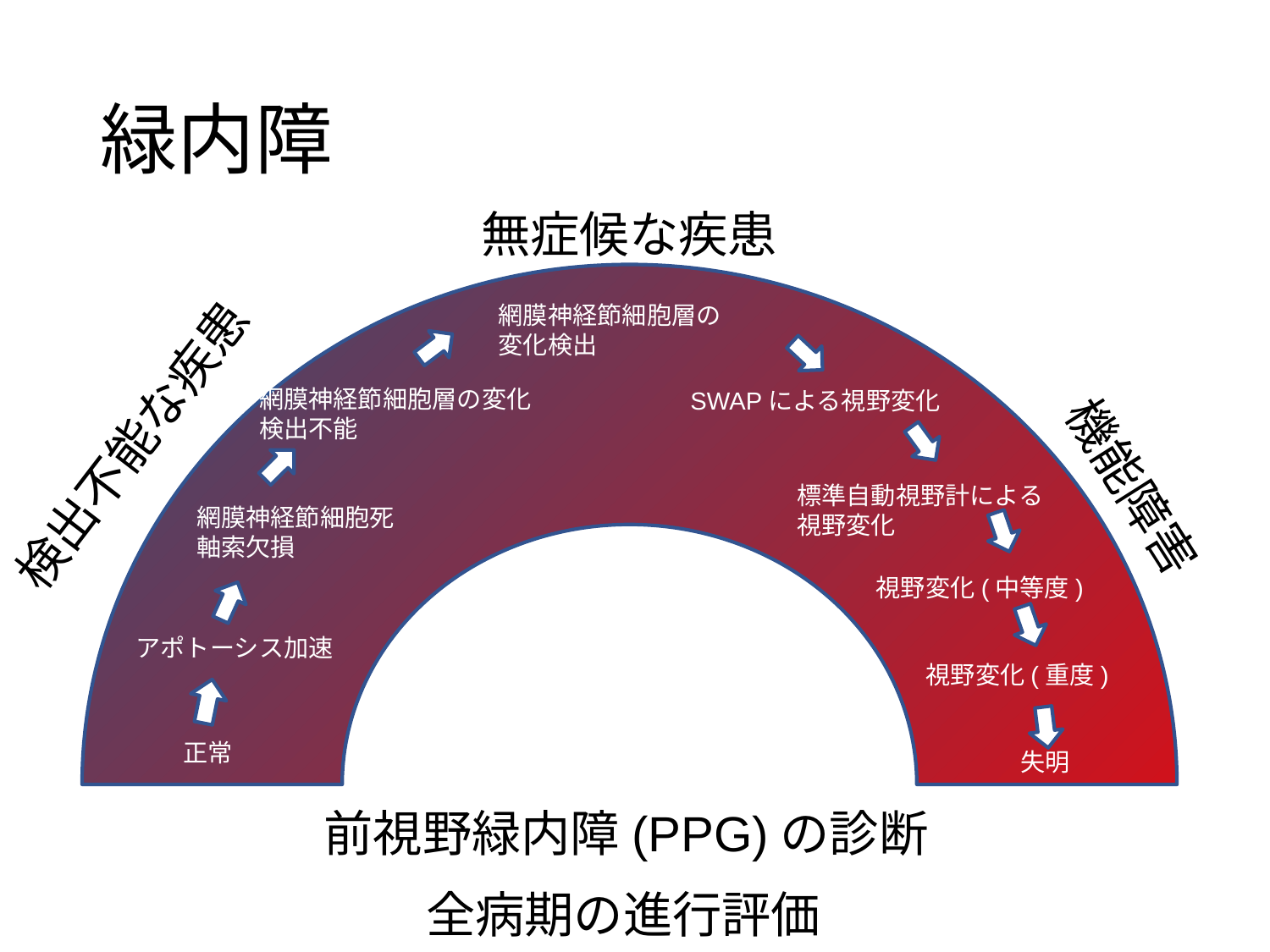

# 緑内障
無症候な疾患

網膜神経節細胞層の
変化検出

網膜神経節細胞層の変化
検出不能
SWAPによる視野変化
検出不能な疾患

機能障害
標準自動視野計による
視野変化
網膜神経節細胞死
軸索欠損

視野変化(中等度)

アポトーシス加速
視野変化(重度)

正常
失明
前視野緑内障(PPG)の診断
全病期の進行評価